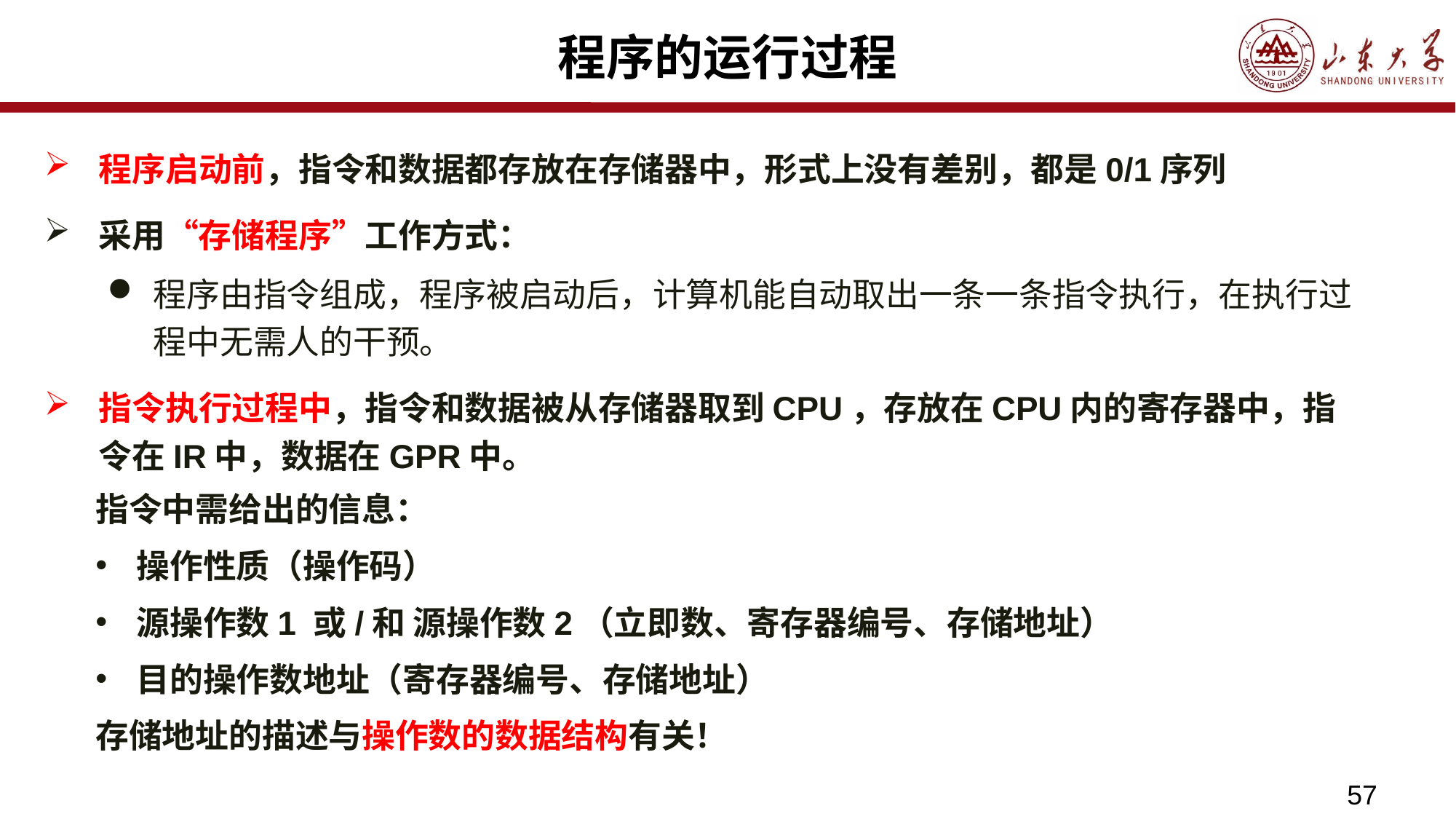

# 程序的运行过程
程序启动前，指令和数据都存放在存储器中，形式上没有差别，都是0/1序列
采用“存储程序”工作方式：
程序由指令组成，程序被启动后，计算机能自动取出一条一条指令执行，在执行过程中无需人的干预。
指令执行过程中，指令和数据被从存储器取到CPU，存放在CPU内的寄存器中，指令在IR中，数据在GPR中。
指令中需给出的信息：
操作性质（操作码）
源操作数1 或/和 源操作数2（立即数、寄存器编号、存储地址）
目的操作数地址（寄存器编号、存储地址）
存储地址的描述与操作数的数据结构有关！
57